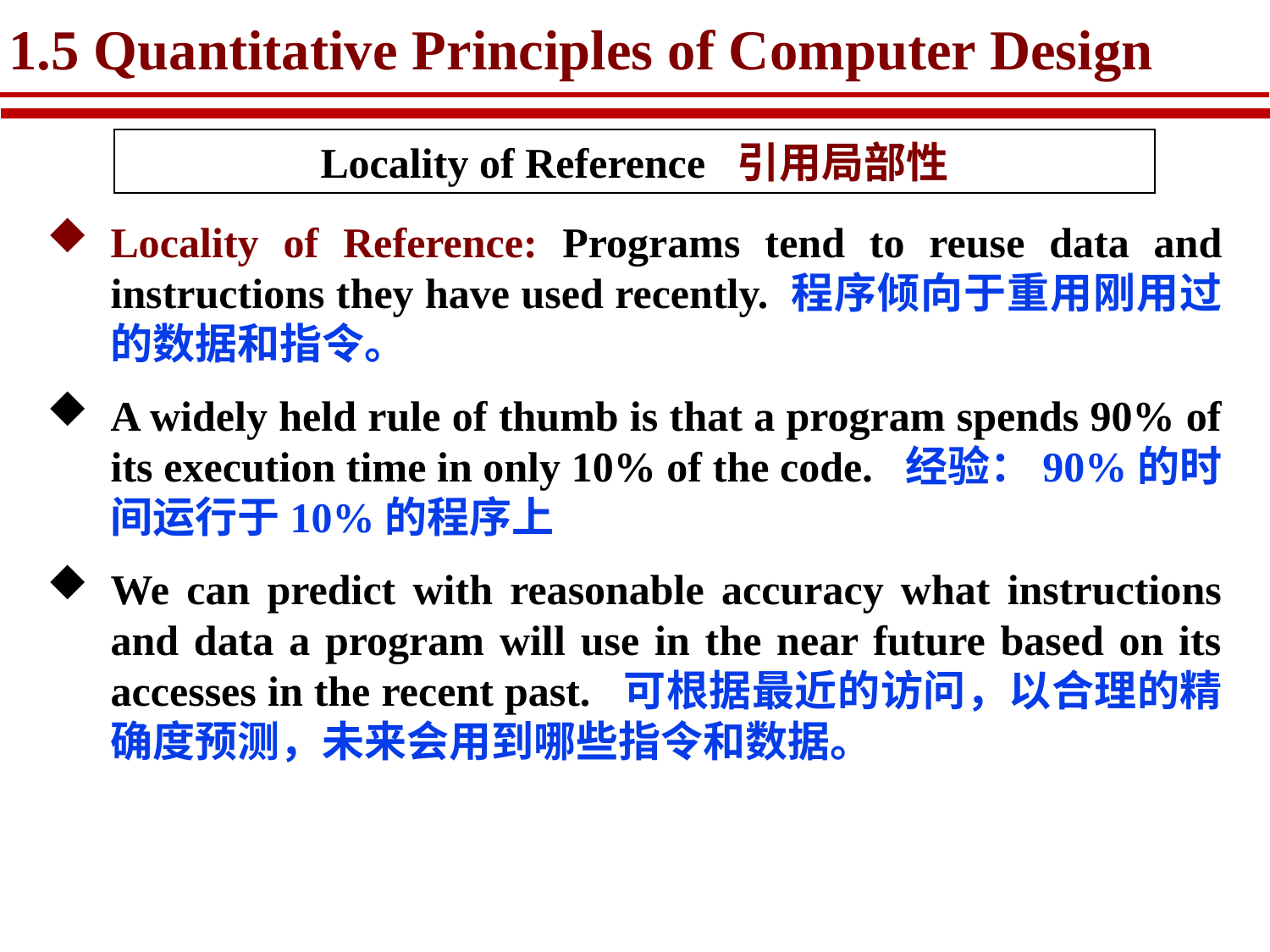

# 1.5 Quantitative Principles of Computer Design
Locality of Reference  引用局部性
Locality of Reference: Programs tend to reuse data and instructions they have used recently. 程序倾向于重用刚用过的数据和指令。
A widely held rule of thumb is that a program spends 90% of its execution time in only 10% of the code.  经验：90%的时间运行于10%的程序上
We can predict with reasonable accuracy what instructions and data a program will use in the near future based on its accesses in the recent past.  可根据最近的访问，以合理的精确度预测，未来会用到哪些指令和数据。